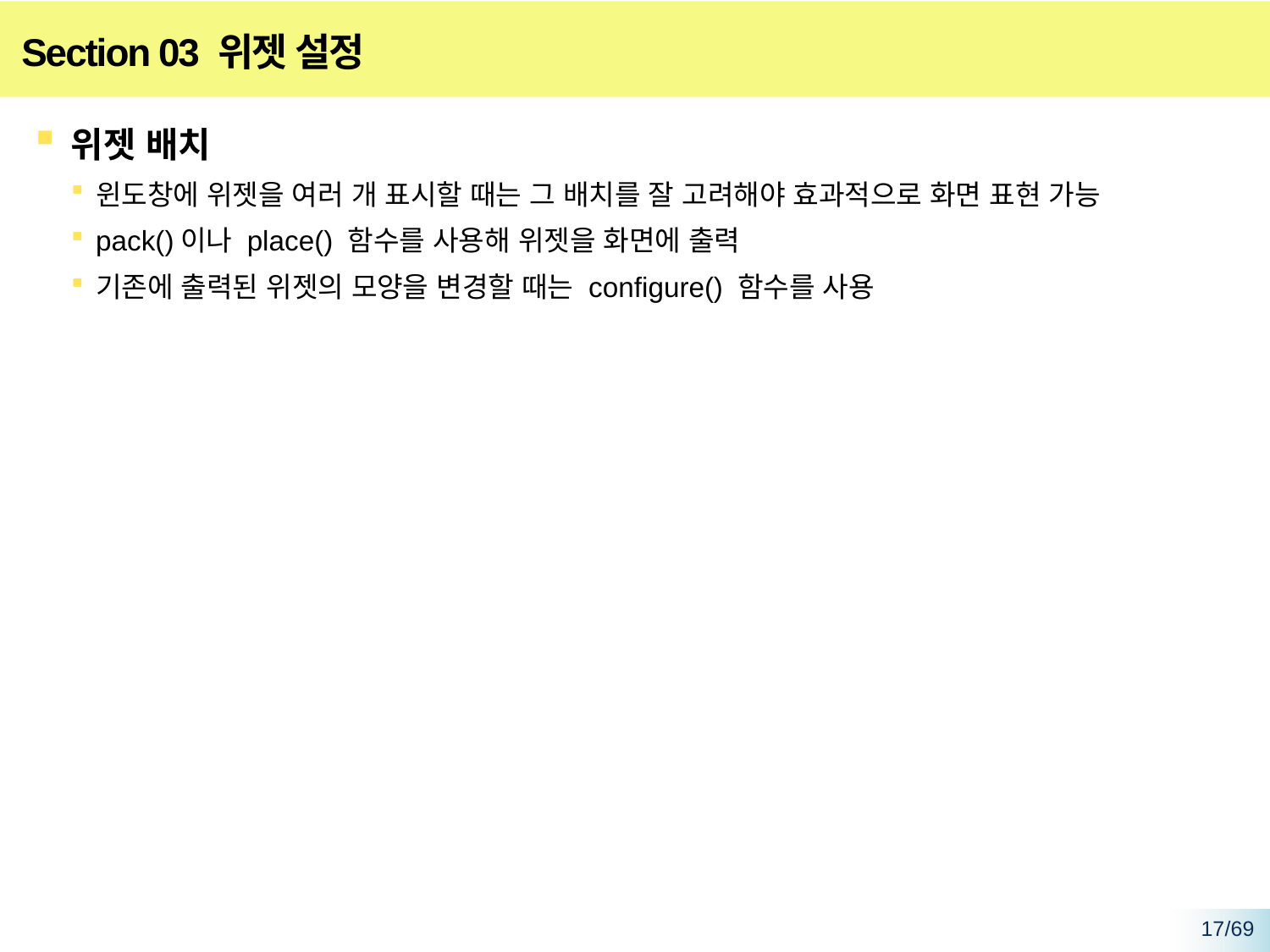

# Section 03 위젯 설정
위젯 배치
윈도창에 위젯을 여러 개 표시할 때는 그 배치를 잘 고려해야 효과적으로 화면 표현 가능
pack()이나 place() 함수를 사용해 위젯을 화면에 출력
기존에 출력된 위젯의 모양을 변경할 때는 configure() 함수를 사용